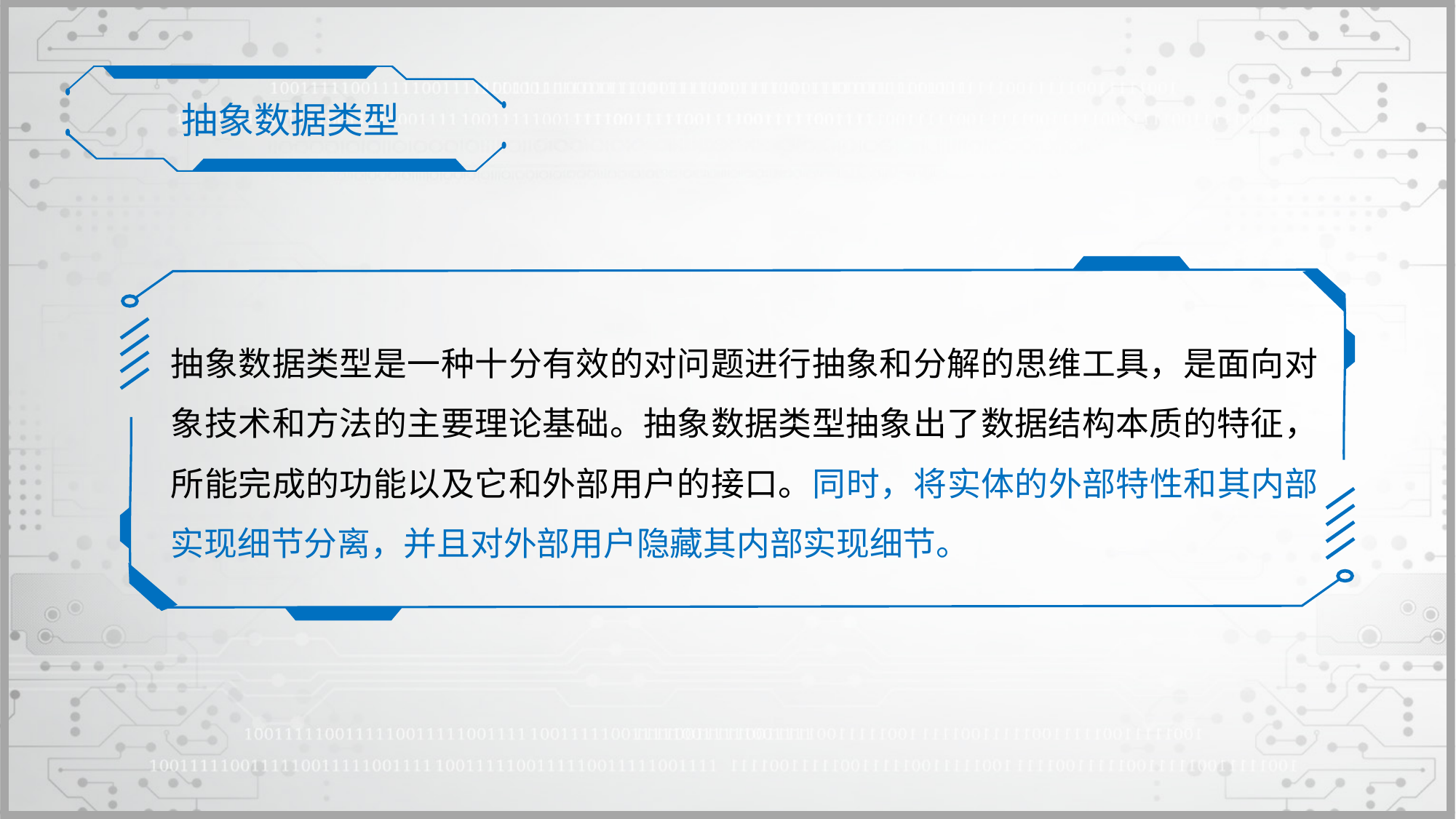

抽象数据类型

抽象数据类型是一种十分有效的对问题进行抽象和分解的思维工具，是面向对象技术和方法的主要理论基础。抽象数据类型抽象出了数据结构本质的特征，所能完成的功能以及它和外部用户的接口。同时，将实体的外部特性和其内部实现细节分离，并且对外部用户隐藏其内部实现细节。